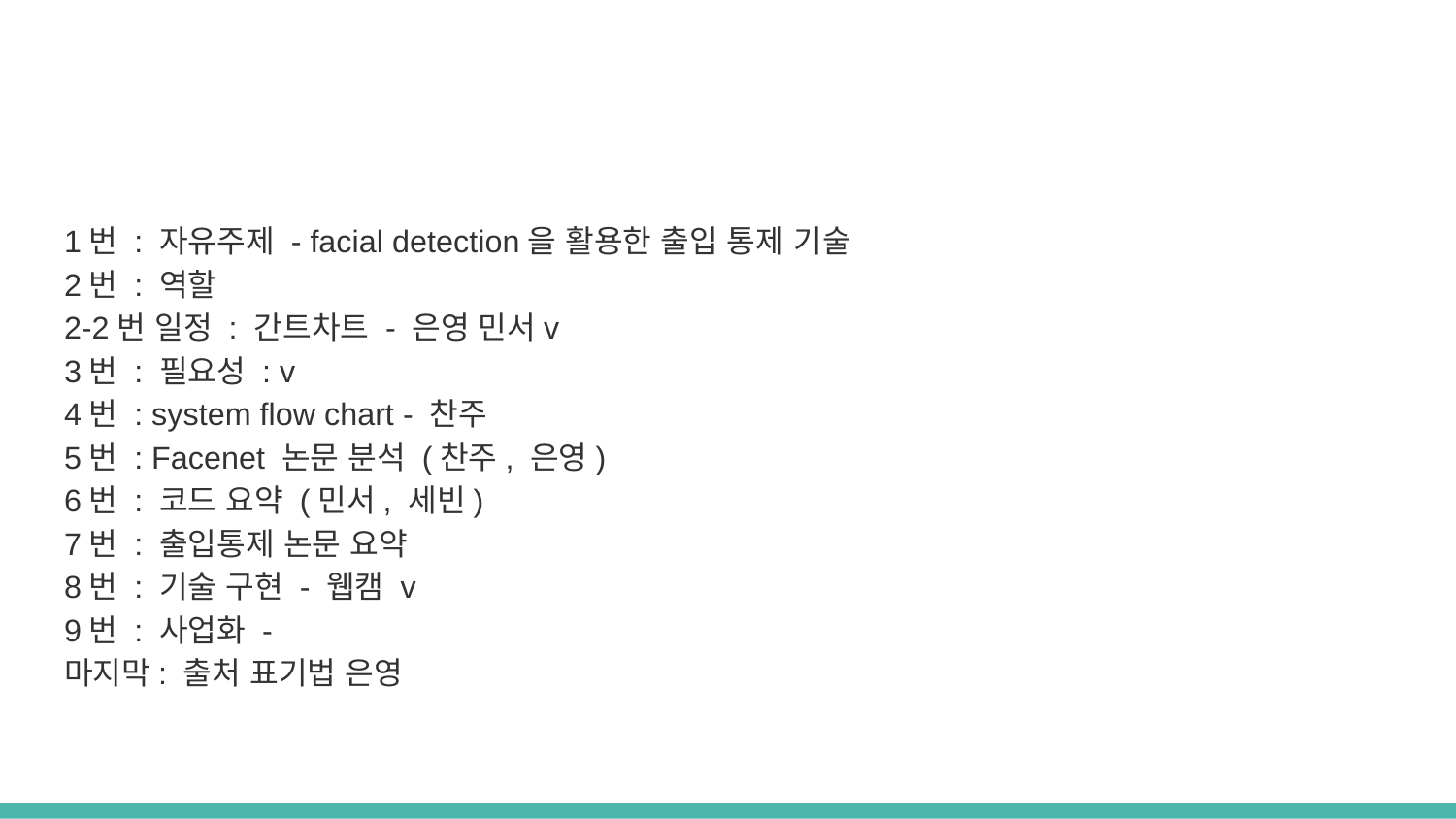

#
1번 : 자유주제 - facial detection을 활용한 출입 통제 기술
2번 : 역할
2-2번 일정 : 간트차트 - 은영 민서v
3번 : 필요성 : v
4번 : system flow chart - 찬주
5번 : Facenet 논문 분석 (찬주, 은영)
6번 : 코드 요약 (민서, 세빈)
7번 : 출입통제 논문 요약
8번 : 기술 구현 - 웹캠 v
9번 : 사업화 -
마지막: 출처 표기법 은영